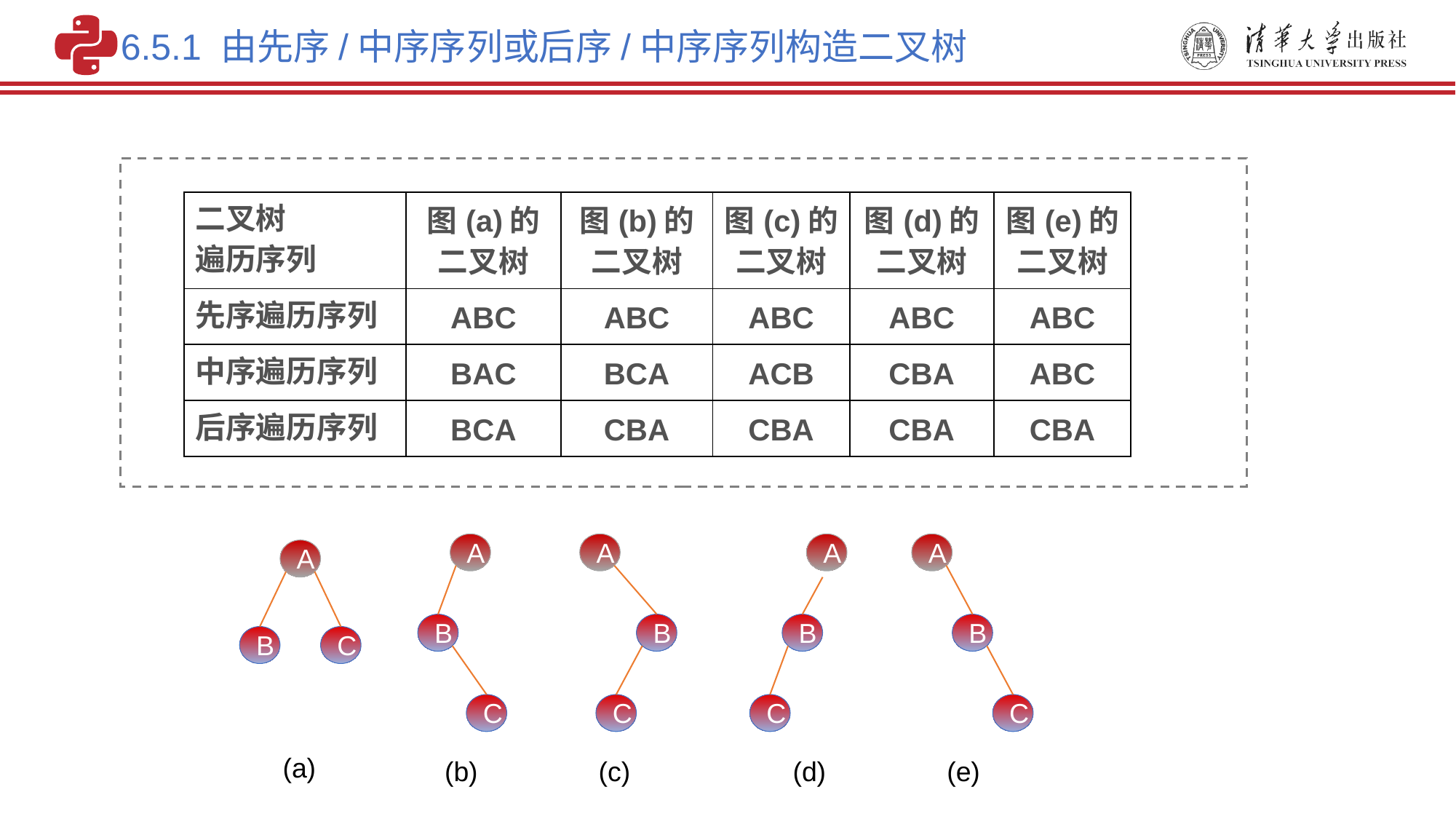

6.5.1 由先序/中序序列或后序/中序序列构造二叉树

| 二叉树 遍历序列 | 图(a)的二叉树 | 图(b)的二叉树 | 图(c)的二叉树 | 图(d)的二叉树 | 图(e)的二叉树 |
| --- | --- | --- | --- | --- | --- |
| 先序遍历序列 | ABC | ABC | ABC | ABC | ABC |
| 中序遍历序列 | BAC | BCA | ACB | CBA | ABC |
| 后序遍历序列 | BCA | CBA | CBA | CBA | CBA |
A
A
A
A
A
B
B
B
B
B
C
C
C
C
C
(a)
(b)
(c)
(d)
(e)